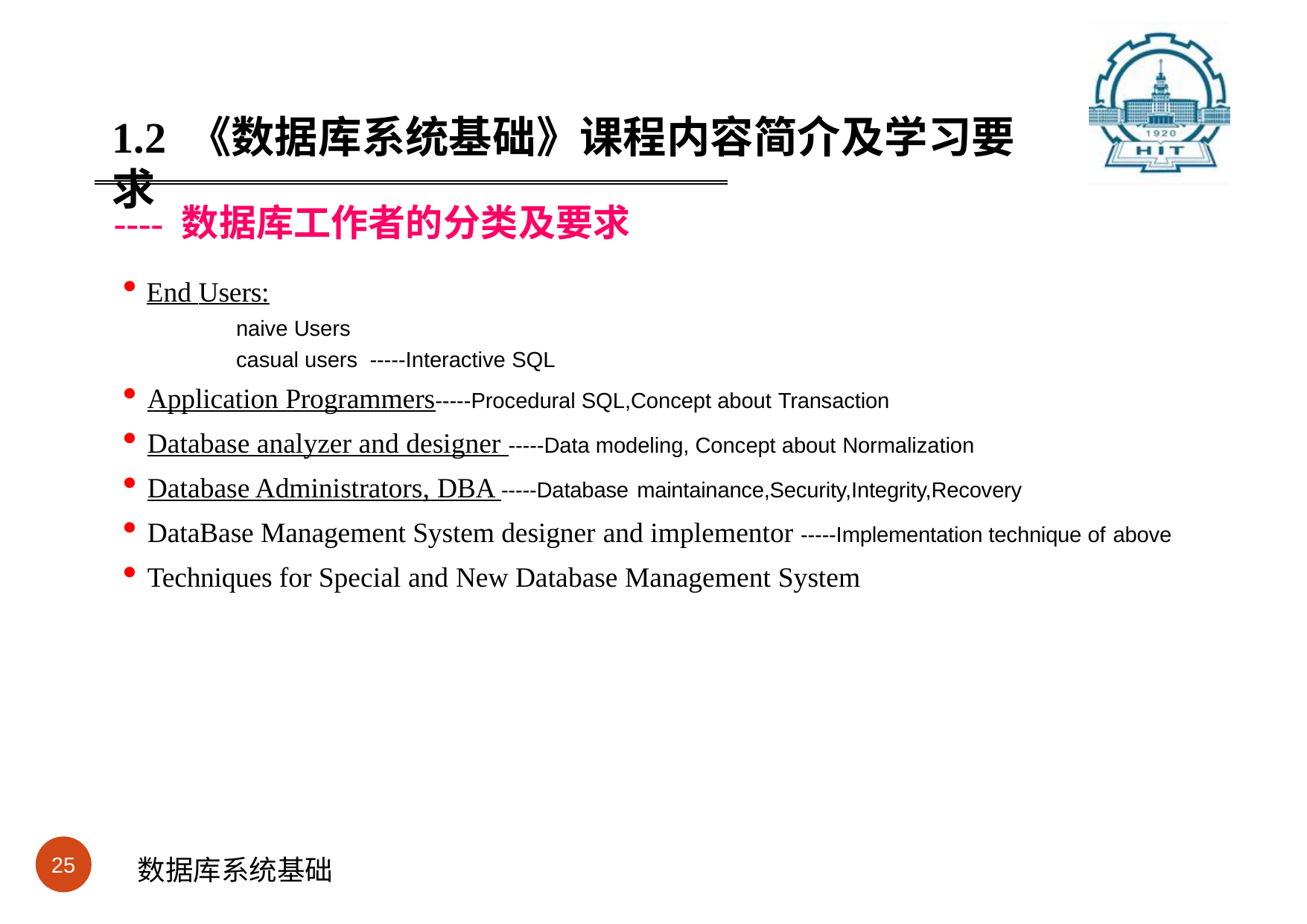

#
1.2 《数据库系统基础》课程内容简介及学习要求

---- 数据库工作者的分类及要求
End Users:
naive Users
casual users  -----Interactive SQL
Application Programmers-----Procedural SQL,Concept about Transaction
Database analyzer and designer -----Data modeling, Concept about Normalization
Database Administrators, DBA -----Database maintainance,Security,Integrity,Recovery
DataBase Management System designer and implementor -----Implementation technique of above
Techniques for Special and New Database Management System